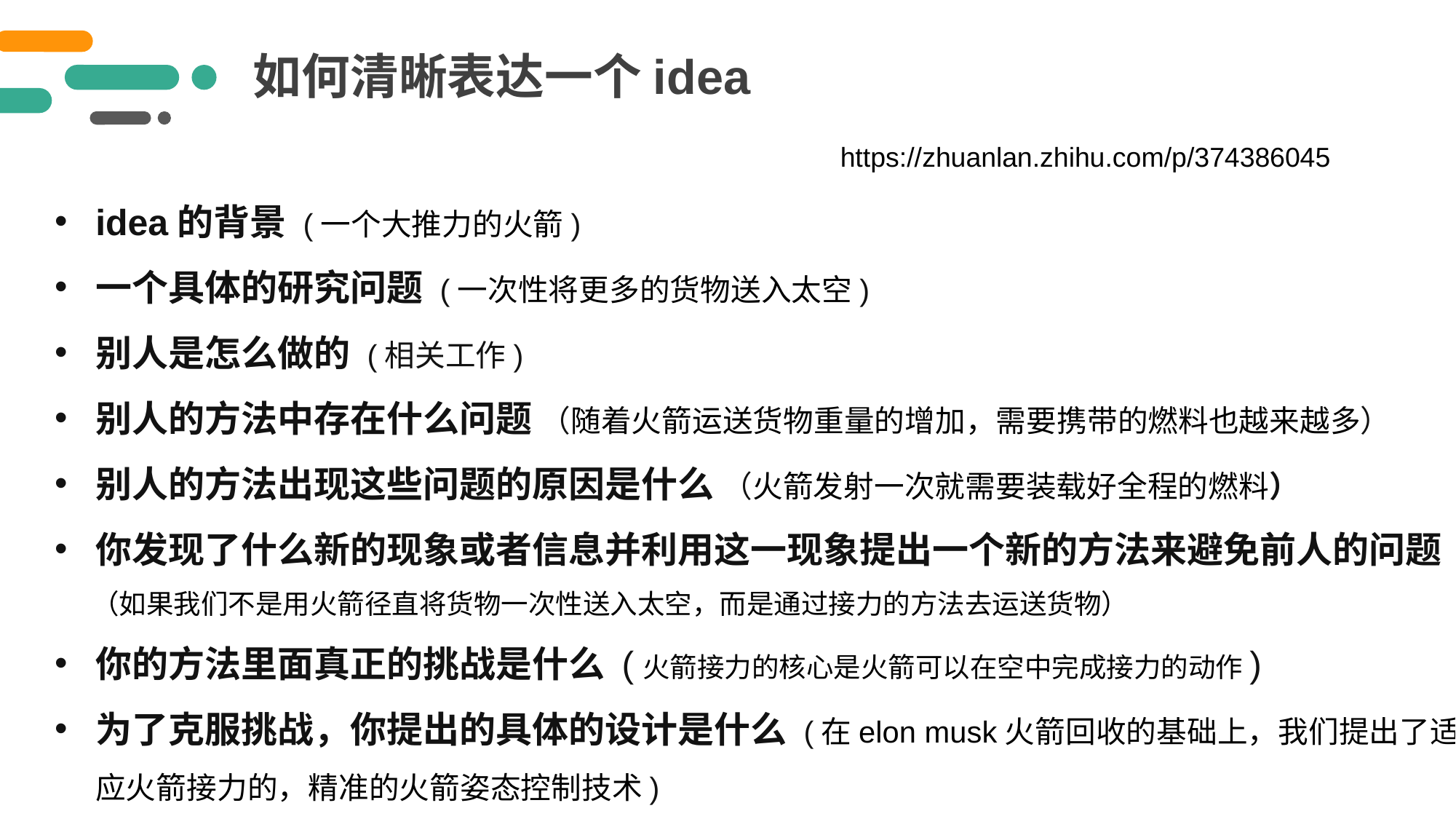

如何清晰表达一个idea
https://zhuanlan.zhihu.com/p/374386045
idea的背景 (一个大推力的火箭)
一个具体的研究问题 (一次性将更多的货物送入太空)
别人是怎么做的 (相关工作)
别人的方法中存在什么问题 （随着火箭运送货物重量的增加，需要携带的燃料也越来越多）
别人的方法出现这些问题的原因是什么 （火箭发射一次就需要装载好全程的燃料）
你发现了什么新的现象或者信息并利用这一现象提出一个新的方法来避免前人的问题
     （如果我们不是用火箭径直将货物一次性送入太空，而是通过接力的方法去运送货物）
你的方法里面真正的挑战是什么 (火箭接力的核心是火箭可以在空中完成接力的动作)
为了克服挑战，你提出的具体的设计是什么 (在elon musk火箭回收的基础上，我们提出了适应火箭接力的，精准的火箭姿态控制技术)